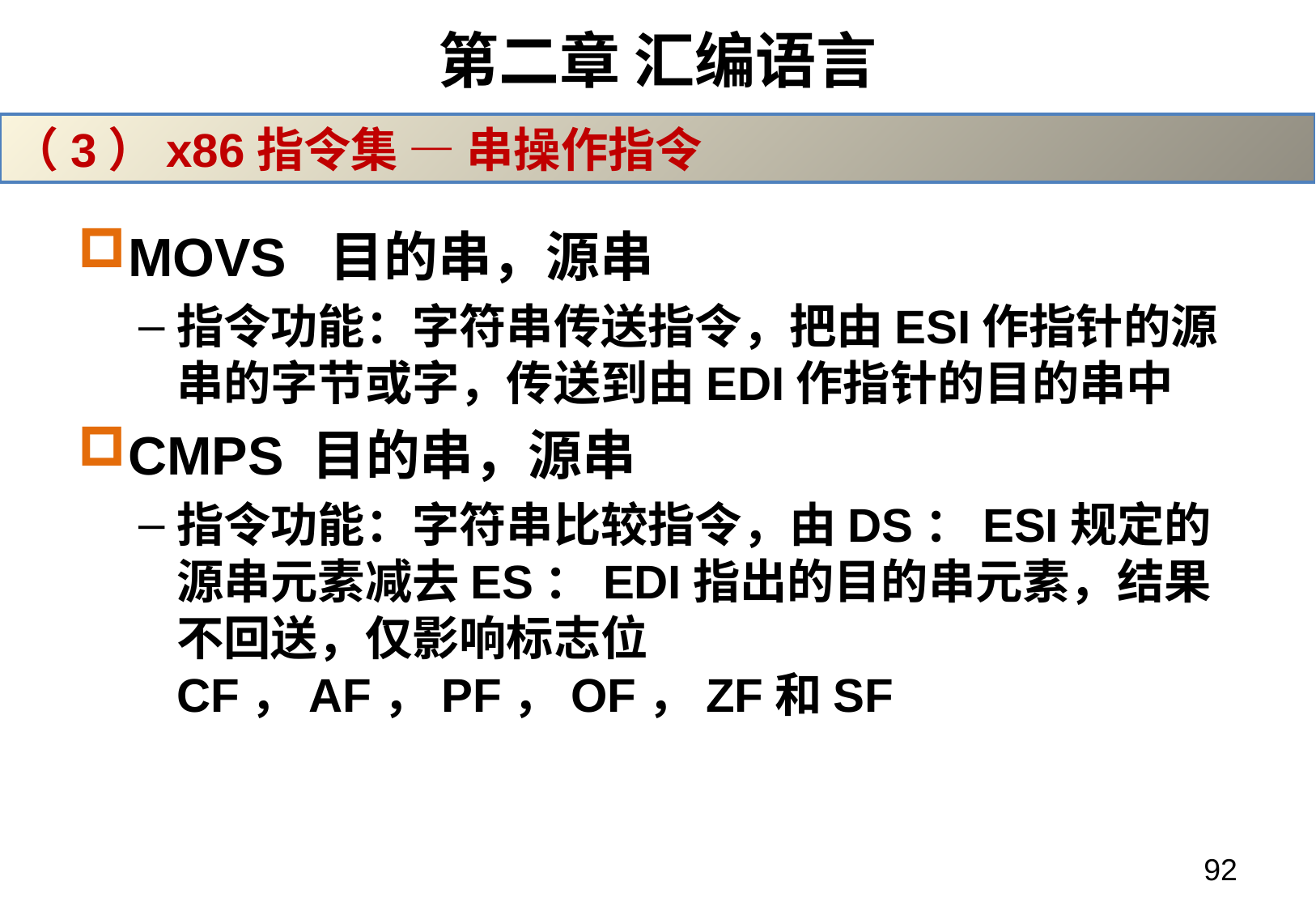

# 第二章 汇编语言
（3）x86指令集 — 串操作指令
MOVS  目的串，源串
指令功能：字符串传送指令，把由ESI作指针的源串的字节或字，传送到由EDI作指针的目的串中
CMPS 目的串，源串
指令功能：字符串比较指令，由DS：ESI规定的源串元素减去ES：EDI指出的目的串元素，结果不回送，仅影响标志位CF，AF，PF，OF，ZF和SF
92